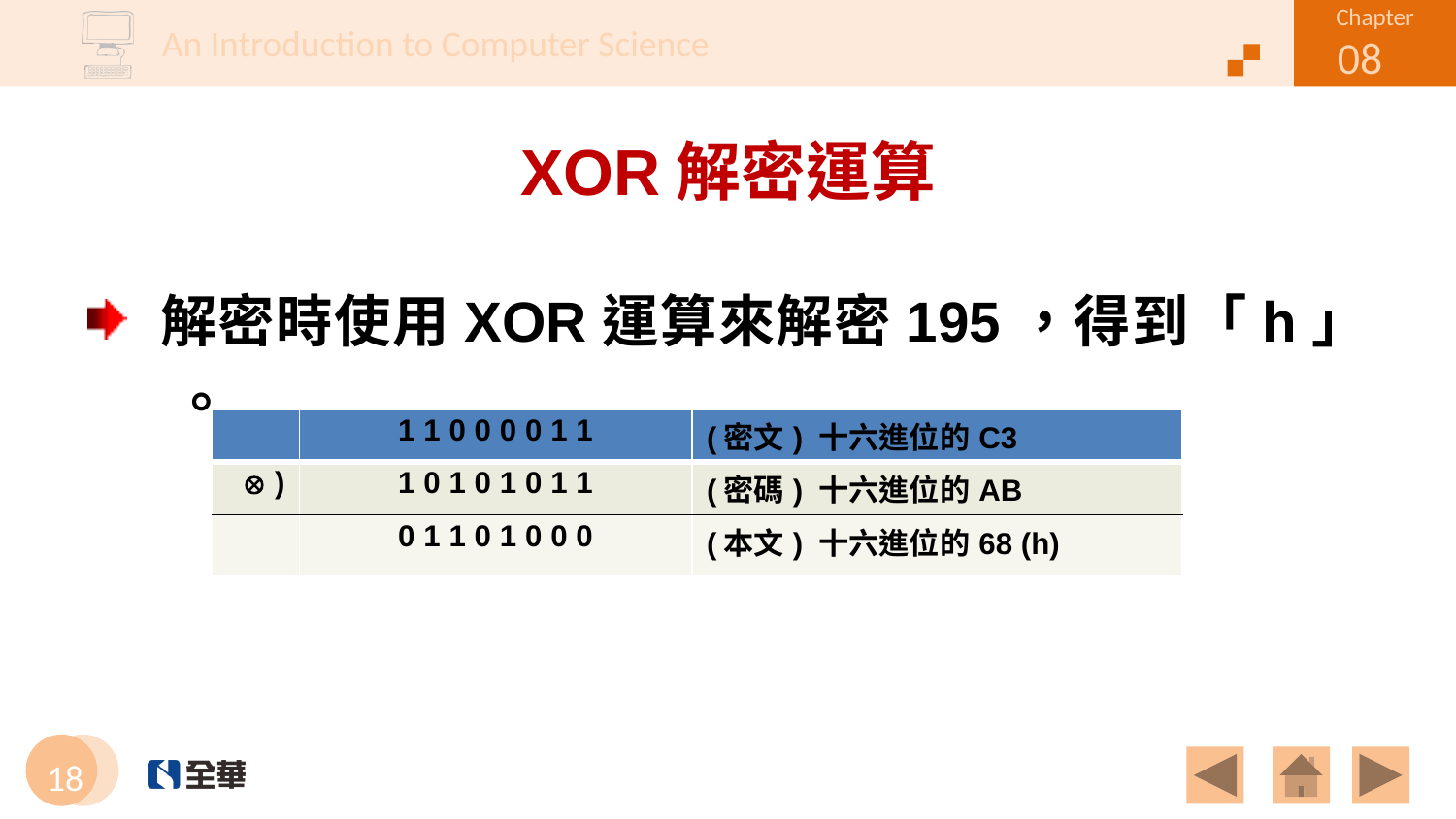

# XOR解密運算
解密時使用XOR運算來解密195，得到「h」 。

|  | 1 1 0 0 0 0 1 1 | (密文) 十六進位的C3 |
| --- | --- | --- |
| ⊗ ) | 1 0 1 0 1 0 1 1 | (密碼) 十六進位的AB |
|  | 0 1 1 0 1 0 0 0 | (本文) 十六進位的68 (h) |